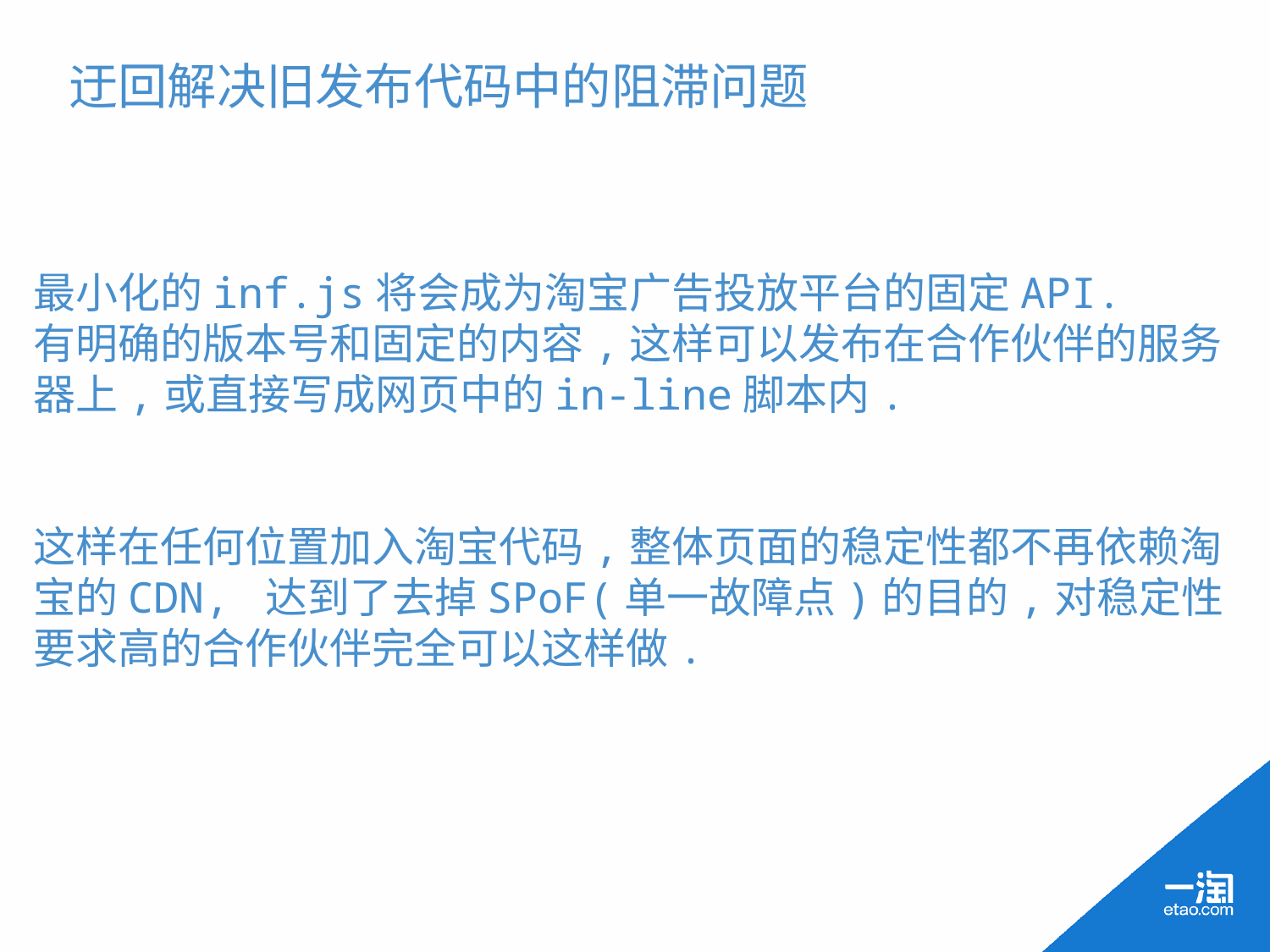

# 迂回解决旧发布代码中的阻滞问题
最小化的inf.js将会成为淘宝广告投放平台的固定API.
有明确的版本号和固定的内容,这样可以发布在合作伙伴的服务器上,或直接写成网页中的in-line脚本内.

这样在任何位置加入淘宝代码,整体页面的稳定性都不再依赖淘宝的CDN, 达到了去掉SPoF(单一故障点)的目的,对稳定性要求高的合作伙伴完全可以这样做.